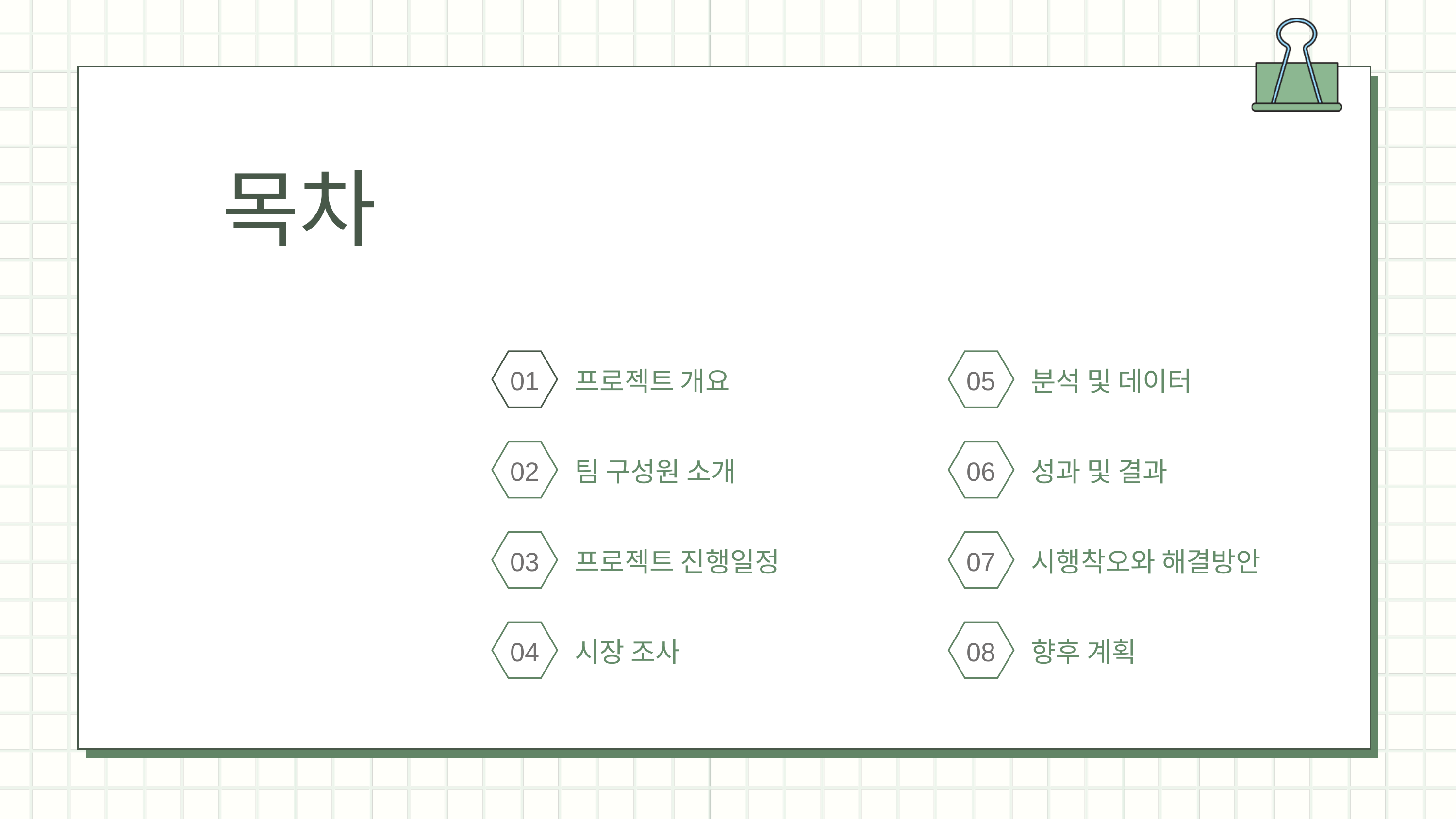

목차

01

05
프로젝트 개요
분석 및 데이터

02

06
팀 구성원 소개
성과 및 결과

03

07
프로젝트 진행일정
시행착오와 해결방안

04

08
시장 조사
향후 계획